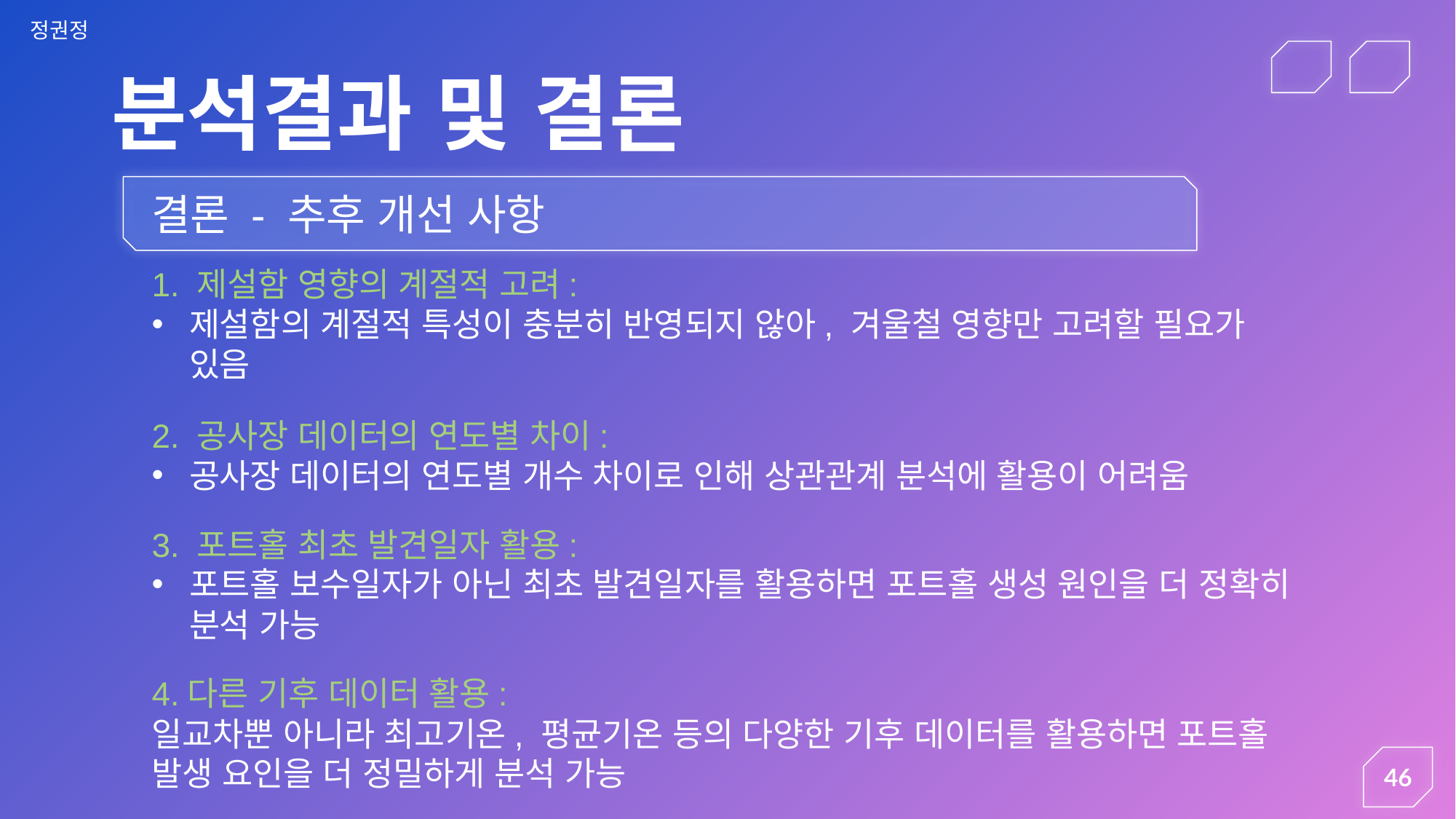

분석결과 및 결론

결론 - 추후 개선 사항
1. 제설함 영향의 계절적 고려:
제설함의 계절적 특성이 충분히 반영되지 않아, 겨울철 영향만 고려할 필요가 있음

2. 공사장 데이터의 연도별 차이:
공사장 데이터의 연도별 개수 차이로 인해 상관관계 분석에 활용이 어려움

3. 포트홀 최초 발견일자 활용:
포트홀 보수일자가 아닌 최초 발견일자를 활용하면 포트홀 생성 원인을 더 정확히 분석 가능

4.다른 기후 데이터 활용:
일교차뿐 아니라 최고기온, 평균기온 등의 다양한 기후 데이터를 활용하면 포트홀 발생 요인을 더 정밀하게 분석 가능